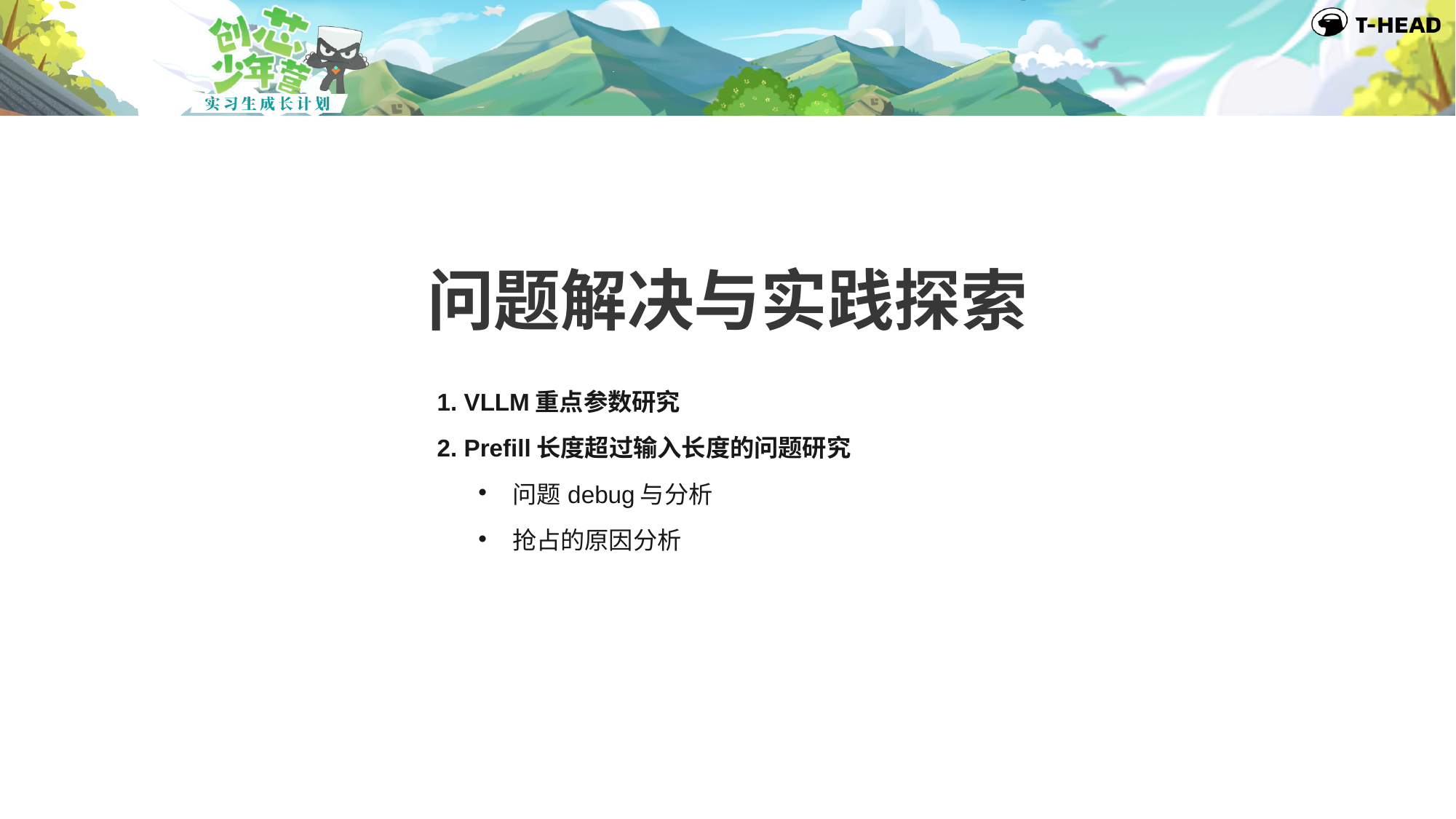

问题解决与实践探索
| 1. VLLM重点参数研究 |  |
| --- | --- |
| 2. Prefill长度超过输入长度的问题研究 |  |
|  | 问题debug与分析 |
|  | 抢占的原因分析 |